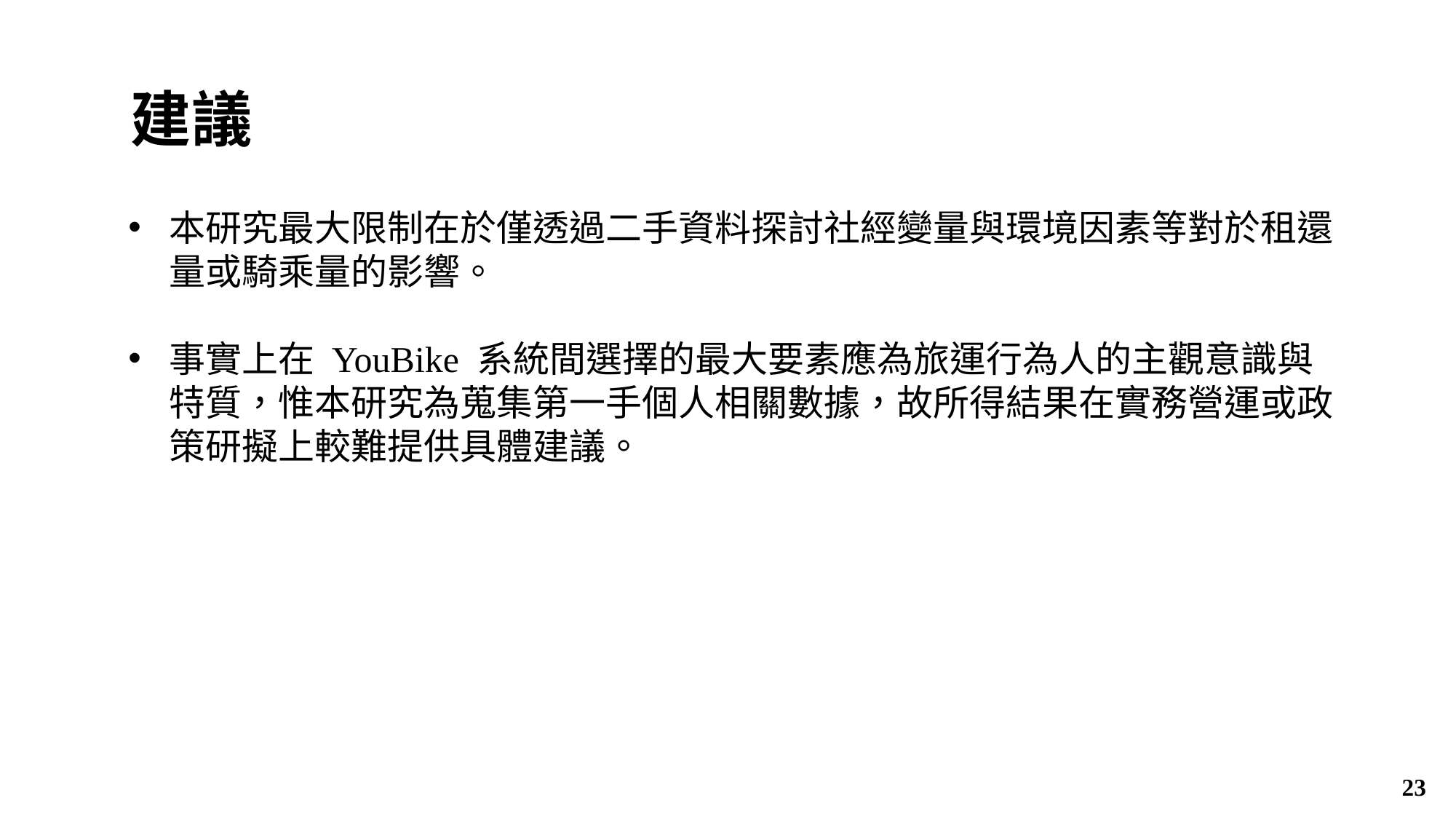

建議
本研究最大限制在於僅透過二手資料探討社經變量與環境因素等對於租還量或騎乘量的影響。

事實上在 YouBike 系統間選擇的最大要素應為旅運行為人的主觀意識與特質，惟本研究為蒐集第一手個人相關數據，故所得結果在實務營運或政策研擬上較難提供具體建議。
23